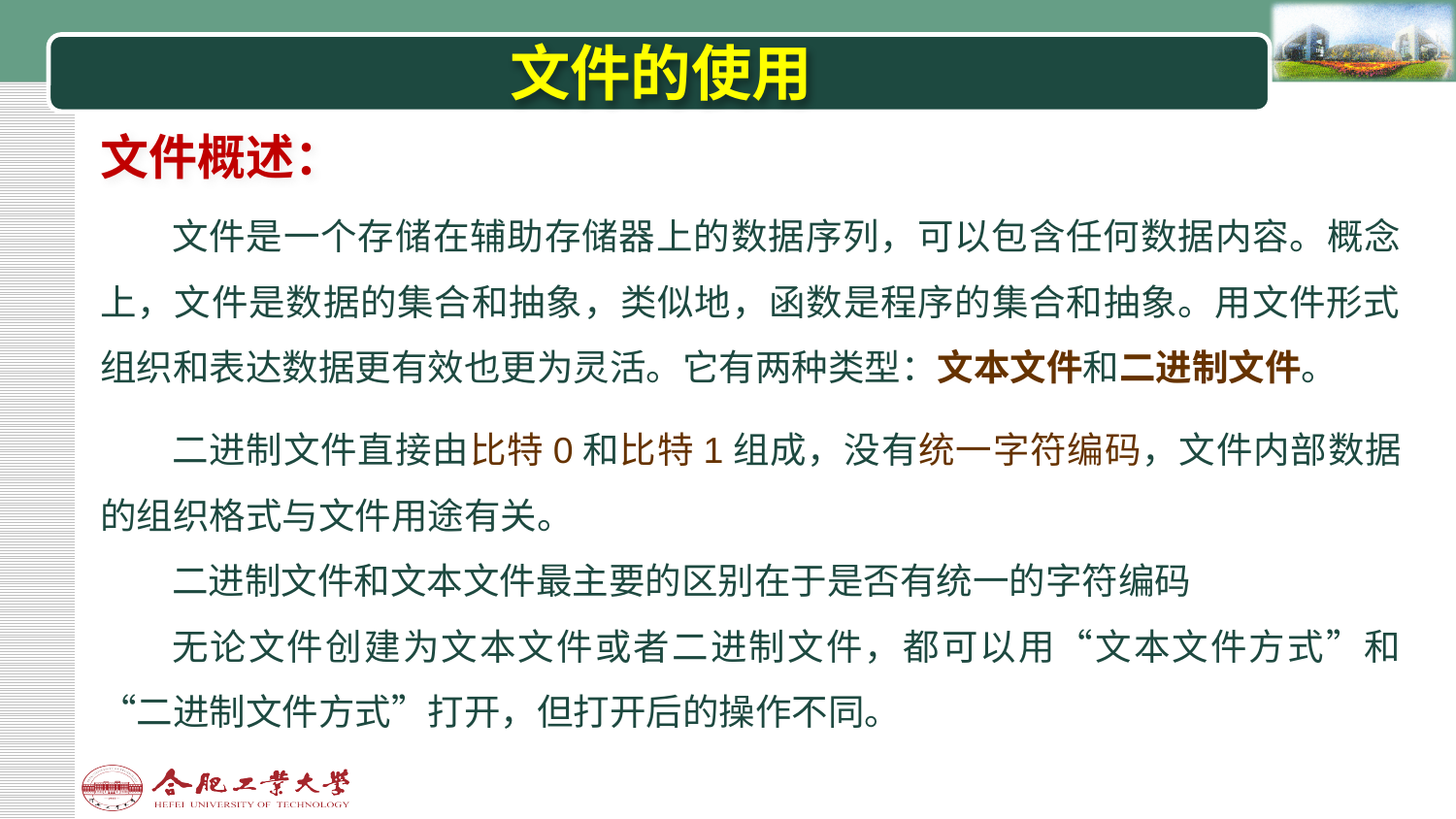

# 文件的使用
文件概述：
文件是一个存储在辅助存储器上的数据序列，可以包含任何数据内容。概念上，文件是数据的集合和抽象，类似地，函数是程序的集合和抽象。用文件形式组织和表达数据更有效也更为灵活。它有两种类型：文本文件和二进制文件。
二进制文件直接由比特0和比特1组成，没有统一字符编码，文件内部数据的组织格式与文件用途有关。
二进制文件和文本文件最主要的区别在于是否有统一的字符编码
无论文件创建为文本文件或者二进制文件，都可以用“文本文件方式”和“二进制文件方式”打开，但打开后的操作不同。